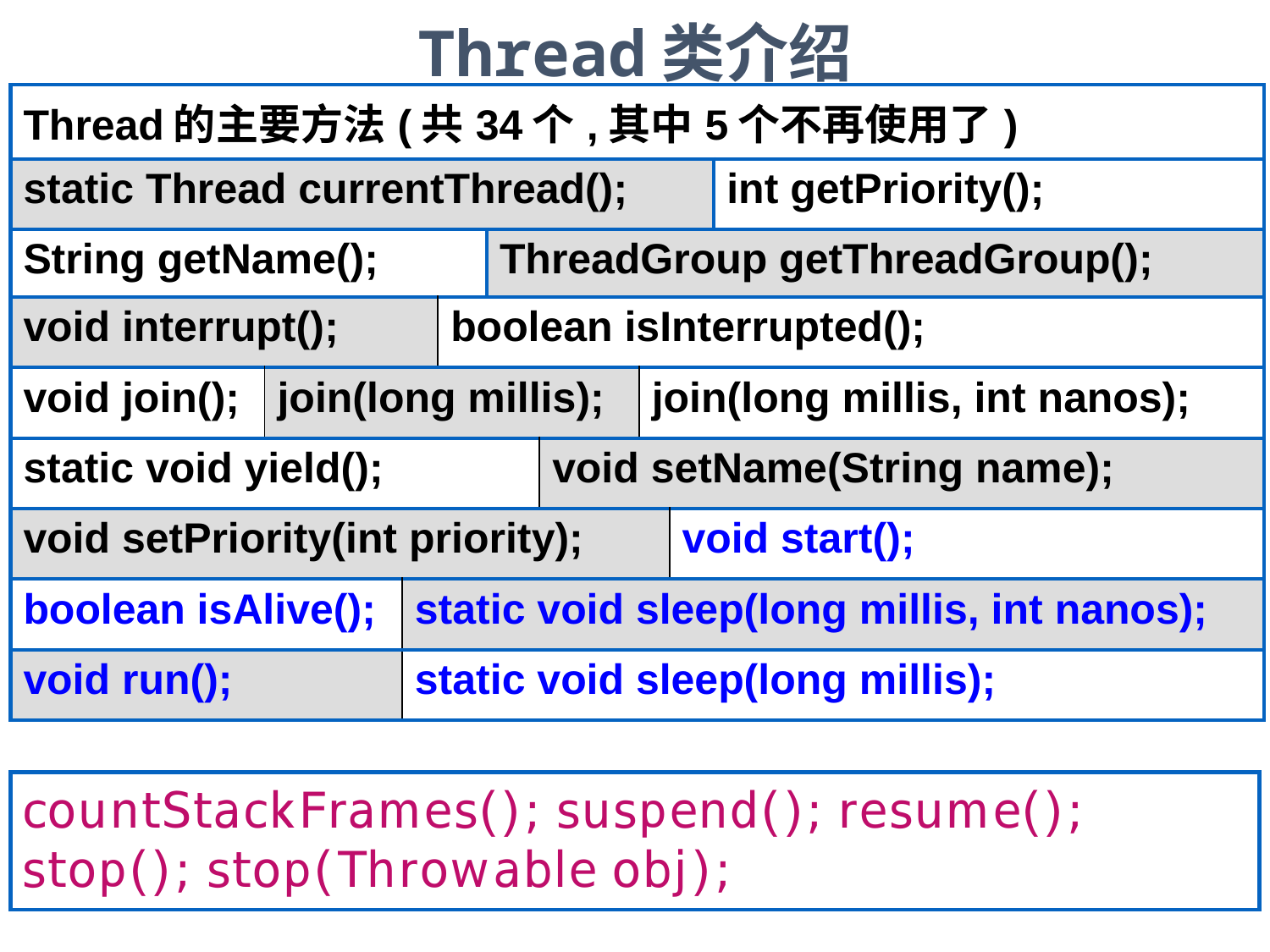

Thread类介绍
| Thread的主要方法(共34个,其中5个不再使用了) |  |  |  |  |  |  |  |  |
| --- | --- | --- | --- | --- | --- | --- | --- | --- |
| static Thread currentThread(); |  |  |  |  |  |  |  | int getPriority(); |
| String getName(); |  |  |  | ThreadGroup getThreadGroup(); |  |  |  |  |
| void interrupt(); |  |  | boolean isInterrupted(); |  |  |  |  |  |
| void join(); | join(long millis); |  |  |  |  | join(long millis, int nanos); |  |  |
| static void yield(); |  |  |  |  | void setName(String name); |  |  |  |
| void setPriority(int priority); |  |  |  |  |  |  | void start(); |  |
| boolean isAlive(); |  | static void sleep(long millis, int nanos); |  |  |  |  |  |  |
| void run(); |  | static void sleep(long millis); |  |  |  |  |  |  |
countStackFrames(); suspend(); resume(); stop(); stop(Throwable obj);